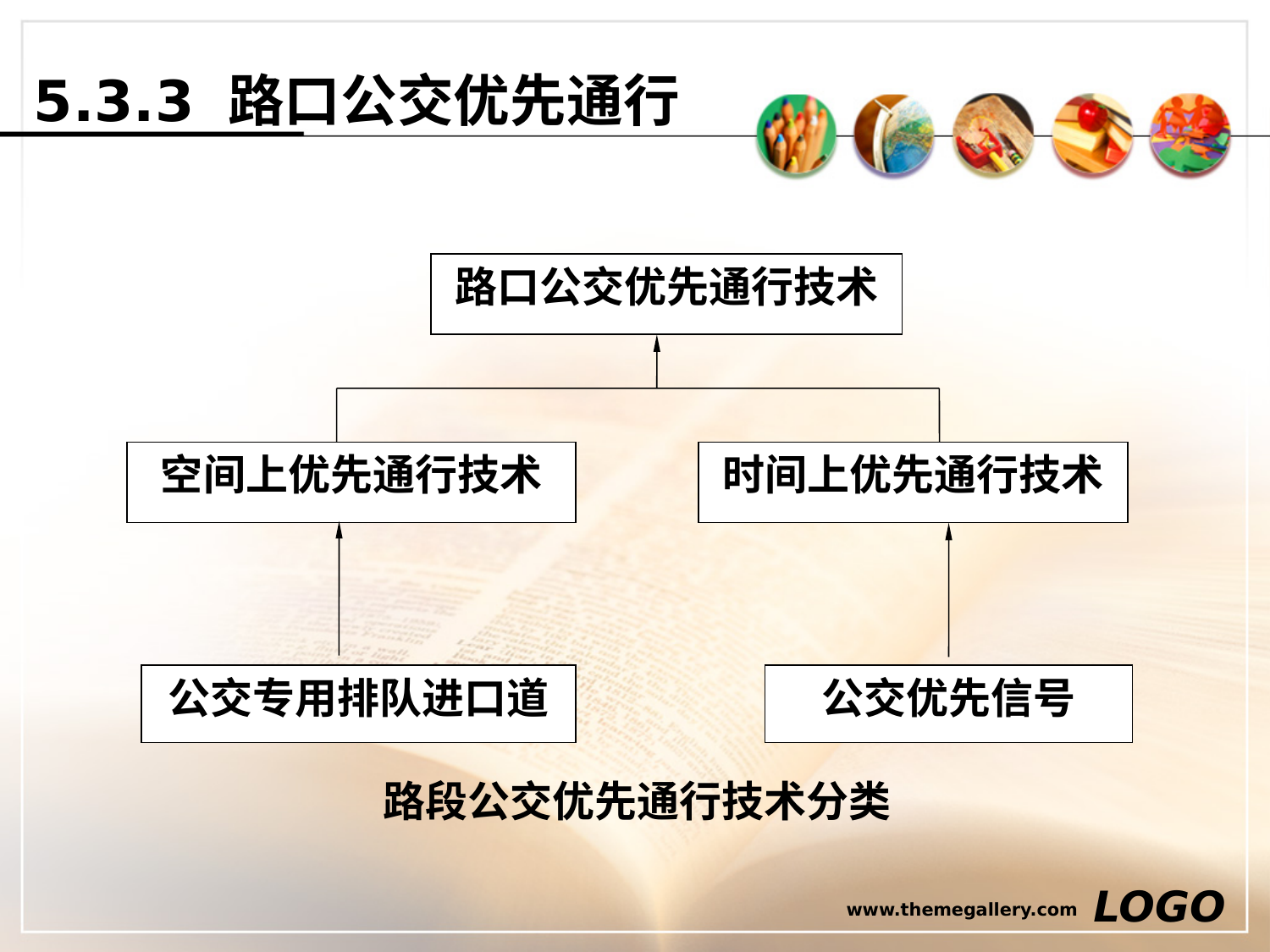

# 5.3.3 路口公交优先通行

路口公交优先通行技术

空间上优先通行技术
时间上优先通行技术

公交专用排队进口道
公交优先信号
路段公交优先通行技术分类
LOGO
www.themegallery.com